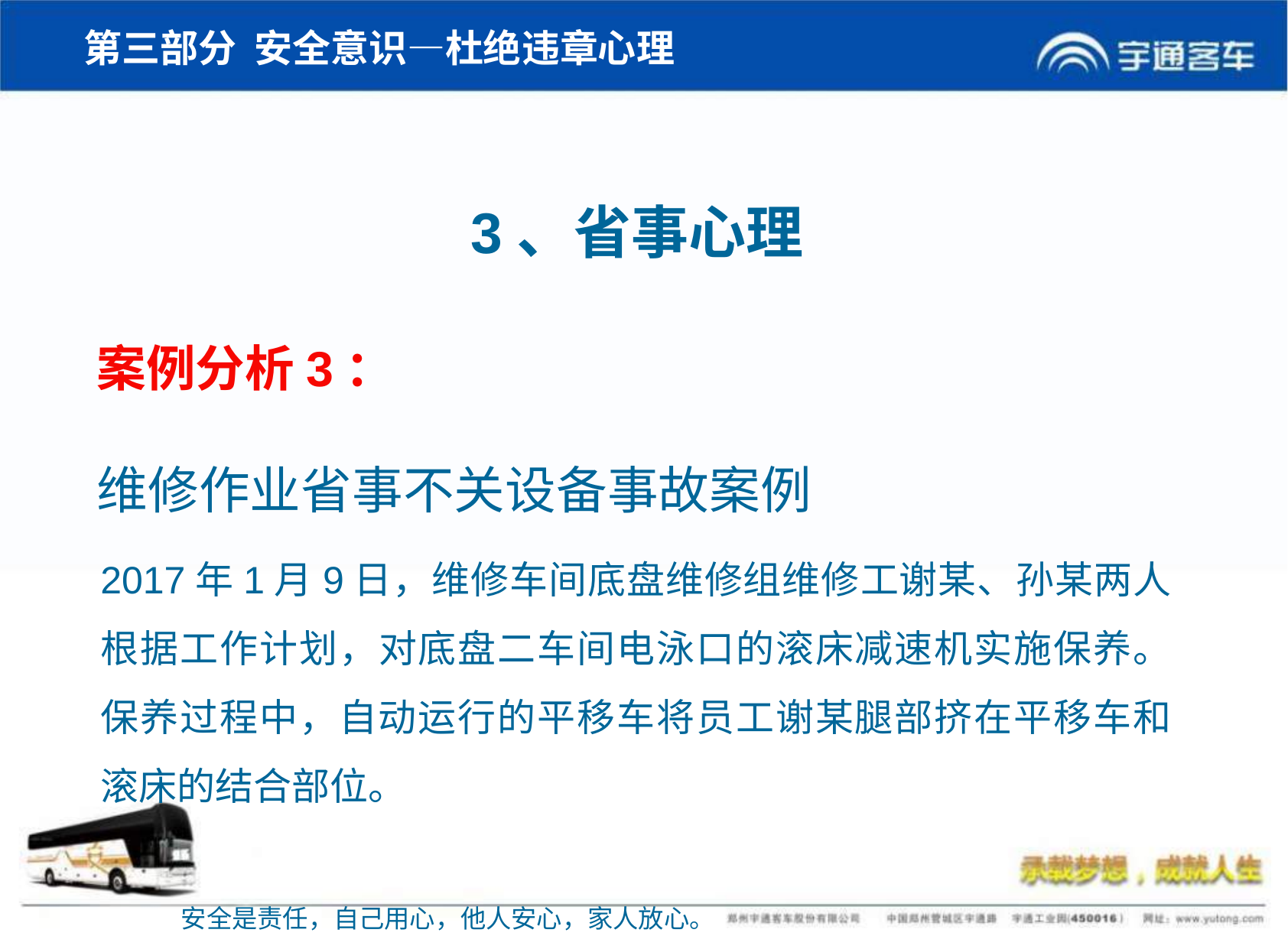

# 第三部分  安全意识—杜绝违章心理
3、省事心理
案例分析3：
维修作业省事不关设备事故案例
2017年1月9日，维修车间底盘维修组维修工谢某、孙某两人根据工作计划，对底盘二车间电泳口的滚床减速机实施保养。保养过程中，自动运行的平移车将员工谢某腿部挤在平移车和滚床的结合部位。